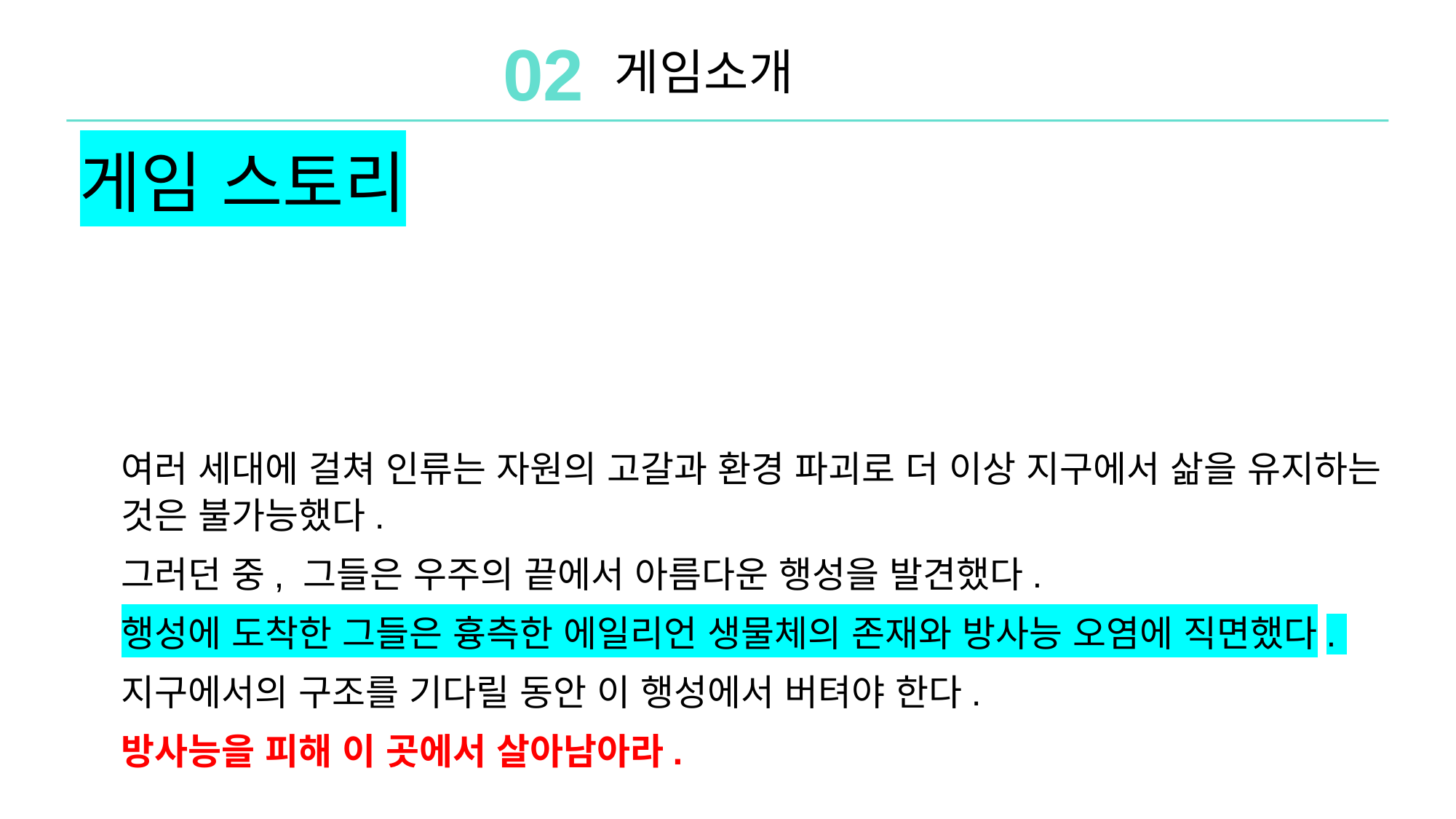

02
게임소개

게임 스토리
여러 세대에 걸쳐 인류는 자원의 고갈과 환경 파괴로 더 이상 지구에서 삶을 유지하는 것은 불가능했다.
그러던 중, 그들은 우주의 끝에서 아름다운 행성을 발견했다.
행성에 도착한 그들은 흉측한 에일리언 생물체의 존재와 방사능 오염에 직면했다.
지구에서의 구조를 기다릴 동안 이 행성에서 버텨야 한다.
방사능을 피해 이 곳에서 살아남아라.